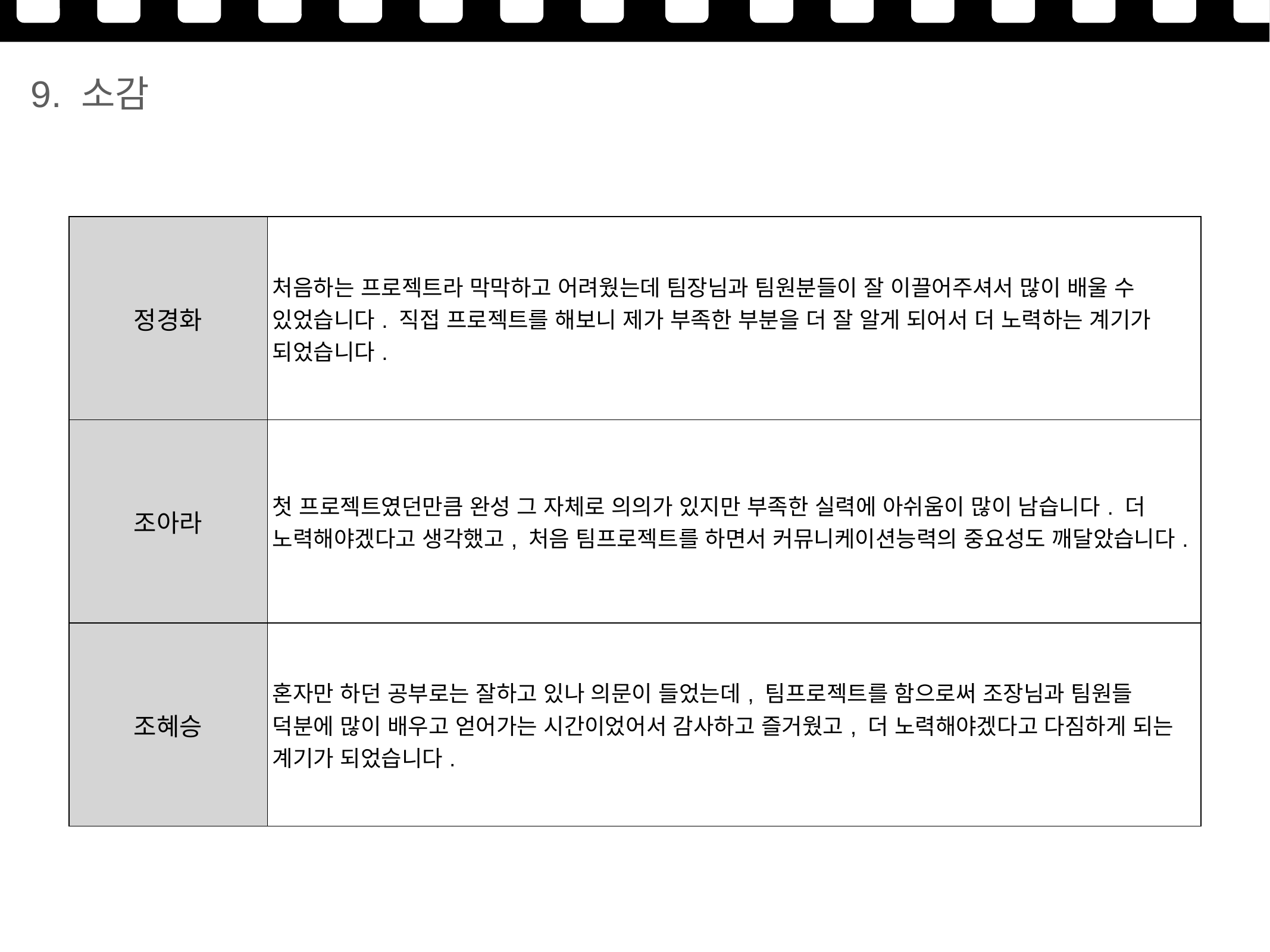

9. 소감
| 정경화 | 처음하는 프로젝트라 막막하고 어려웠는데 팀장님과 팀원분들이 잘 이끌어주셔서 많이 배울 수 있었습니다. 직접 프로젝트를 해보니 제가 부족한 부분을 더 잘 알게 되어서 더 노력하는 계기가 되었습니다. |
| --- | --- |
| 조아라 | 첫 프로젝트였던만큼 완성 그 자체로 의의가 있지만 부족한 실력에 아쉬움이 많이 남습니다. 더 노력해야겠다고 생각했고, 처음 팀프로젝트를 하면서 커뮤니케이션능력의 중요성도 깨달았습니다. |
| 조혜승 | 혼자만 하던 공부로는 잘하고 있나 의문이 들었는데, 팀프로젝트를 함으로써 조장님과 팀원들 덕분에 많이 배우고 얻어가는 시간이었어서 감사하고 즐거웠고, 더 노력해야겠다고 다짐하게 되는 계기가 되었습니다. |